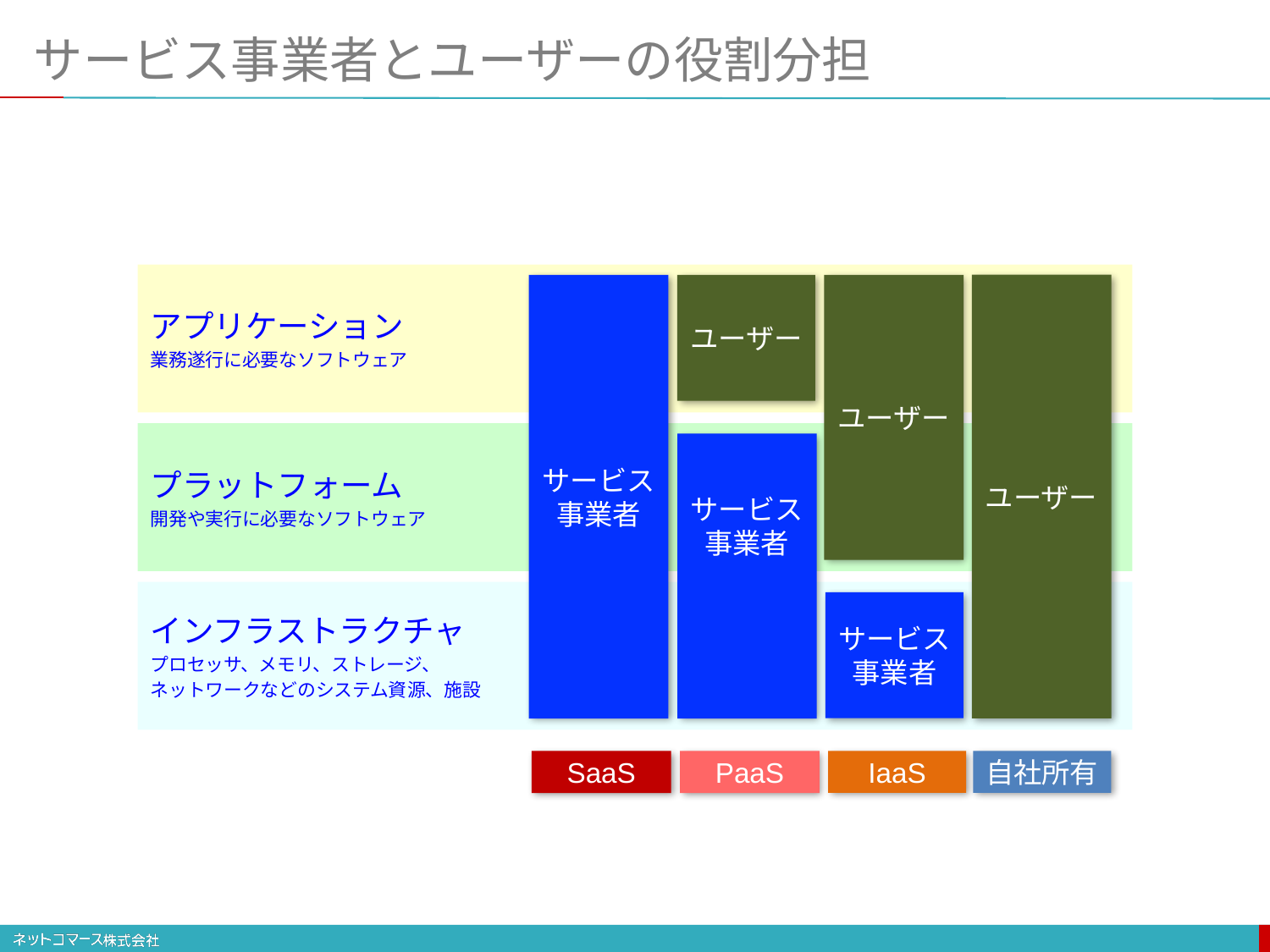

# サービス事業者とユーザーの役割分担
アプリケーション
業務遂行に必要なソフトウェア
ユーザー
サービス
事業者
ユーザー
ユーザー
プラットフォーム
開発や実行に必要なソフトウェア

サービス
事業者

インフラストラクチャ
プロセッサ、メモリ、ストレージ、
ネットワークなどのシステム資源、施設
サービス
事業者
SaaS
PaaS
IaaS
自社所有